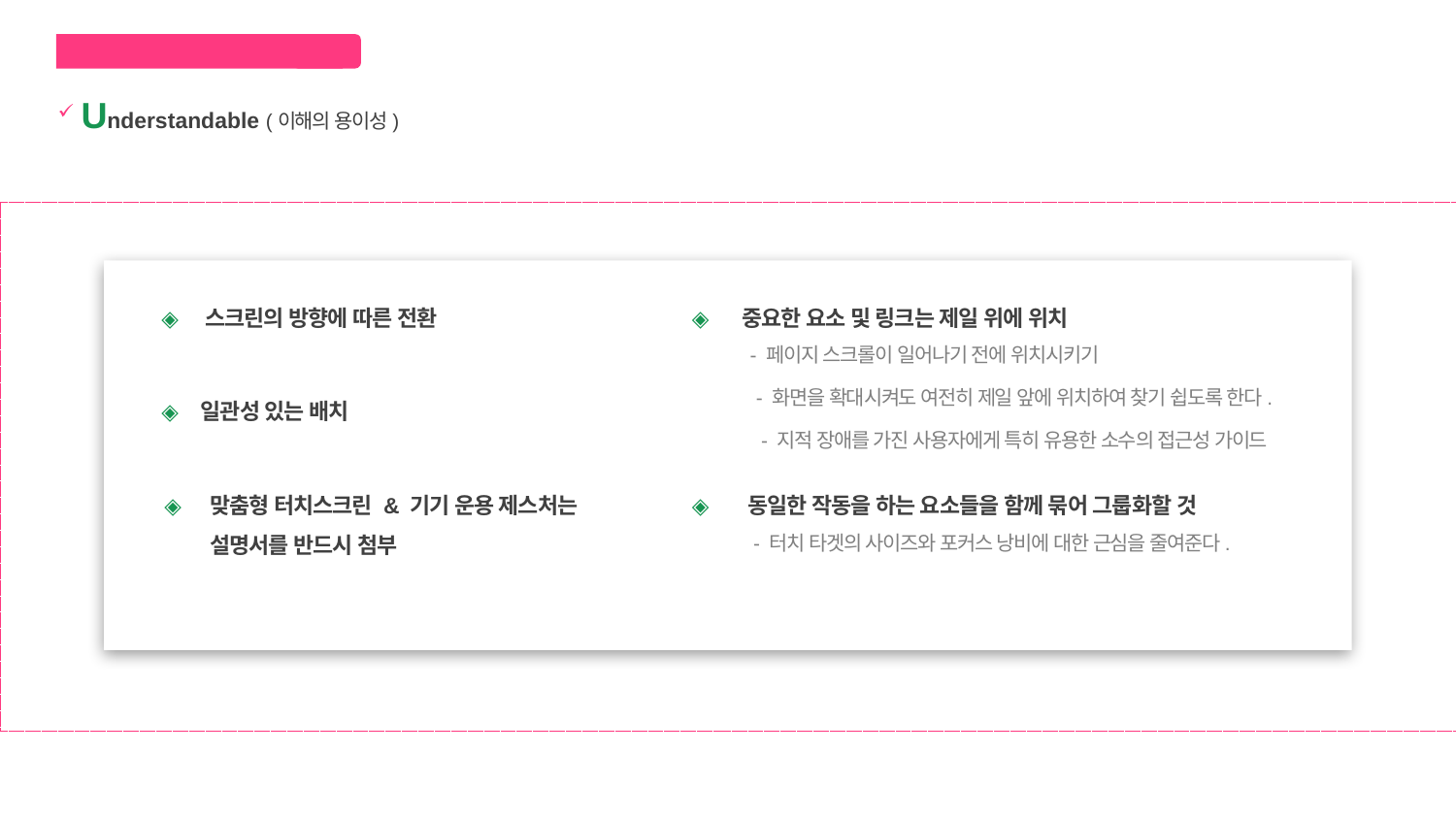

모바일 특성에 따른 고려사항

Understandable (이해의 용이성)

◈
스크린의 방향에 따른 전환
◈
중요한 요소 및 링크는 제일 위에 위치
- 페이지 스크롤이 일어나기 전에 위치시키기
- 화면을 확대시켜도 여전히 제일 앞에 위치하여 찾기 쉽도록 한다.
- 지적 장애를 가진 사용자에게 특히 유용한 소수의 접근성 가이드
◈
일관성 있는 배치
◈
맞춤형 터치스크린 & 기기 운용 제스처는
설명서를 반드시 첨부
◈
동일한 작동을 하는 요소들을 함께 묶어 그룹화할 것
- 터치 타겟의 사이즈와 포커스 낭비에 대한 근심을 줄여준다.